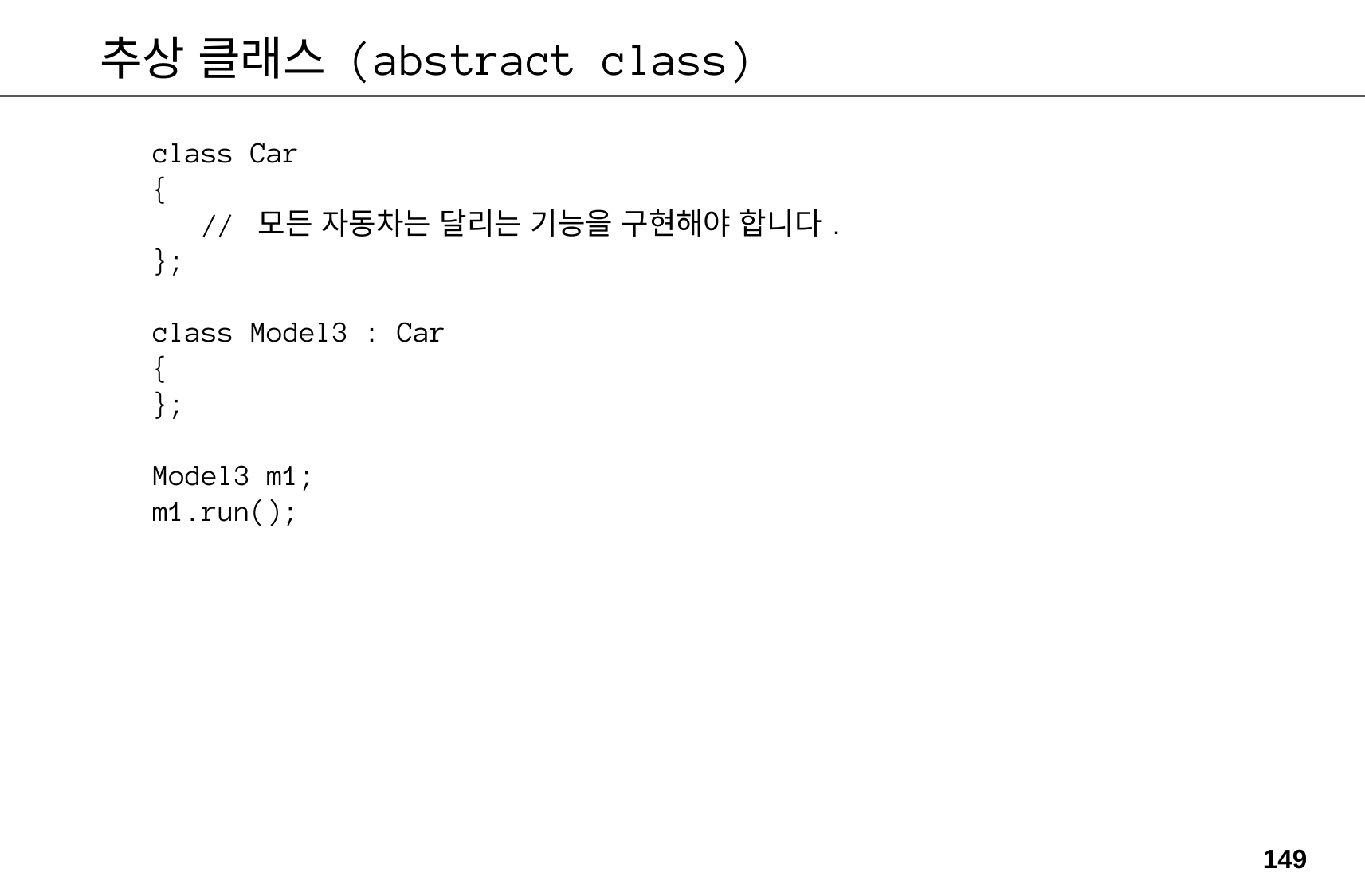

추상 클래스 (abstract class)
class Car
{
   // 모든 자동차는 달리는 기능을 구현해야 합니다.
};

class Model3 : Car
{
};

Model3 m1;
m1.run();